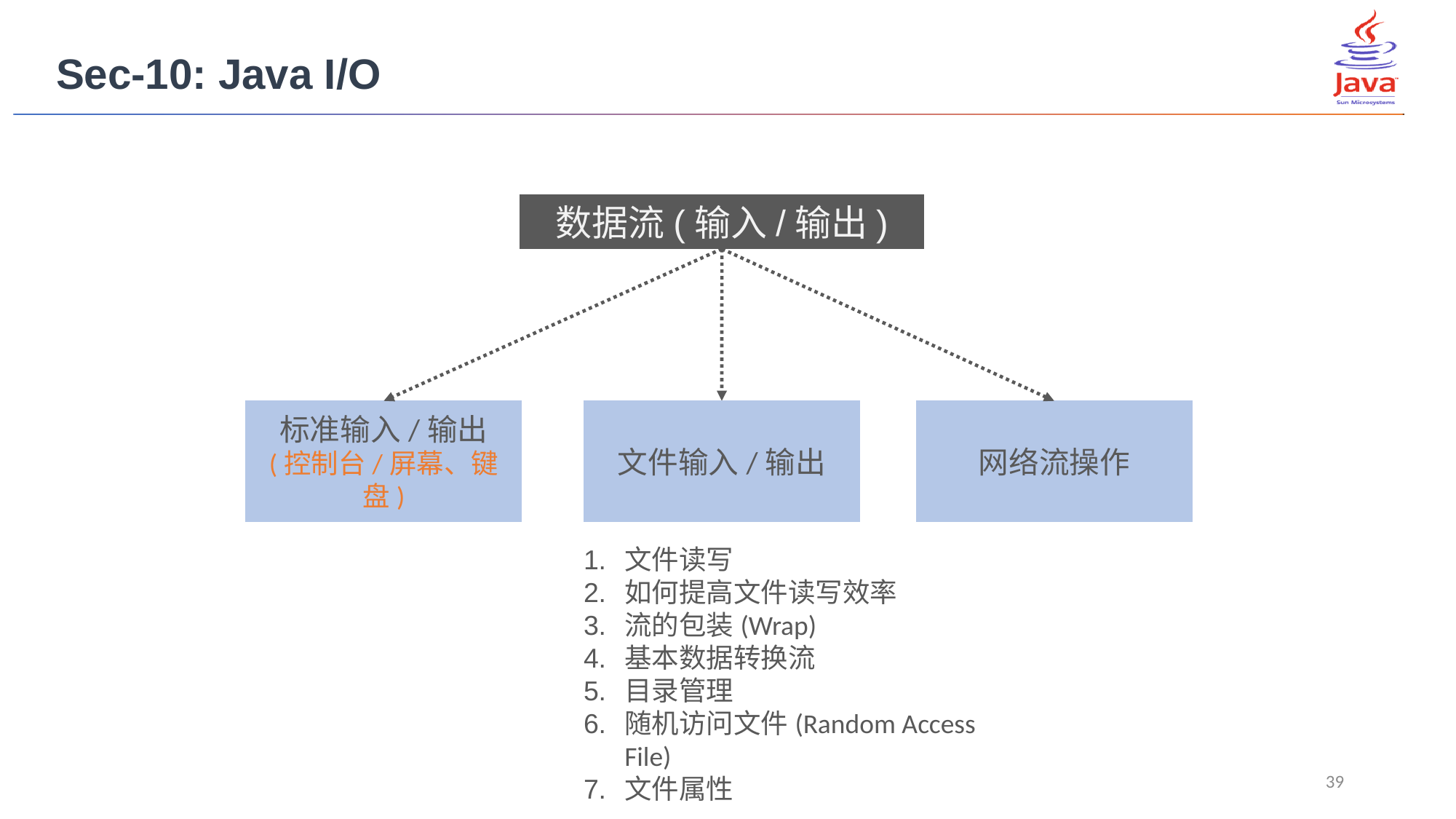

Sec-10: Java I/O
数据流(输入/输出)
标准输入/输出
(控制台/屏幕、键盘)
文件输入/输出
网络流操作
文件读写
如何提高文件读写效率
流的包装(Wrap)
基本数据转换流
目录管理
随机访问文件(Random Access File)
文件属性
39